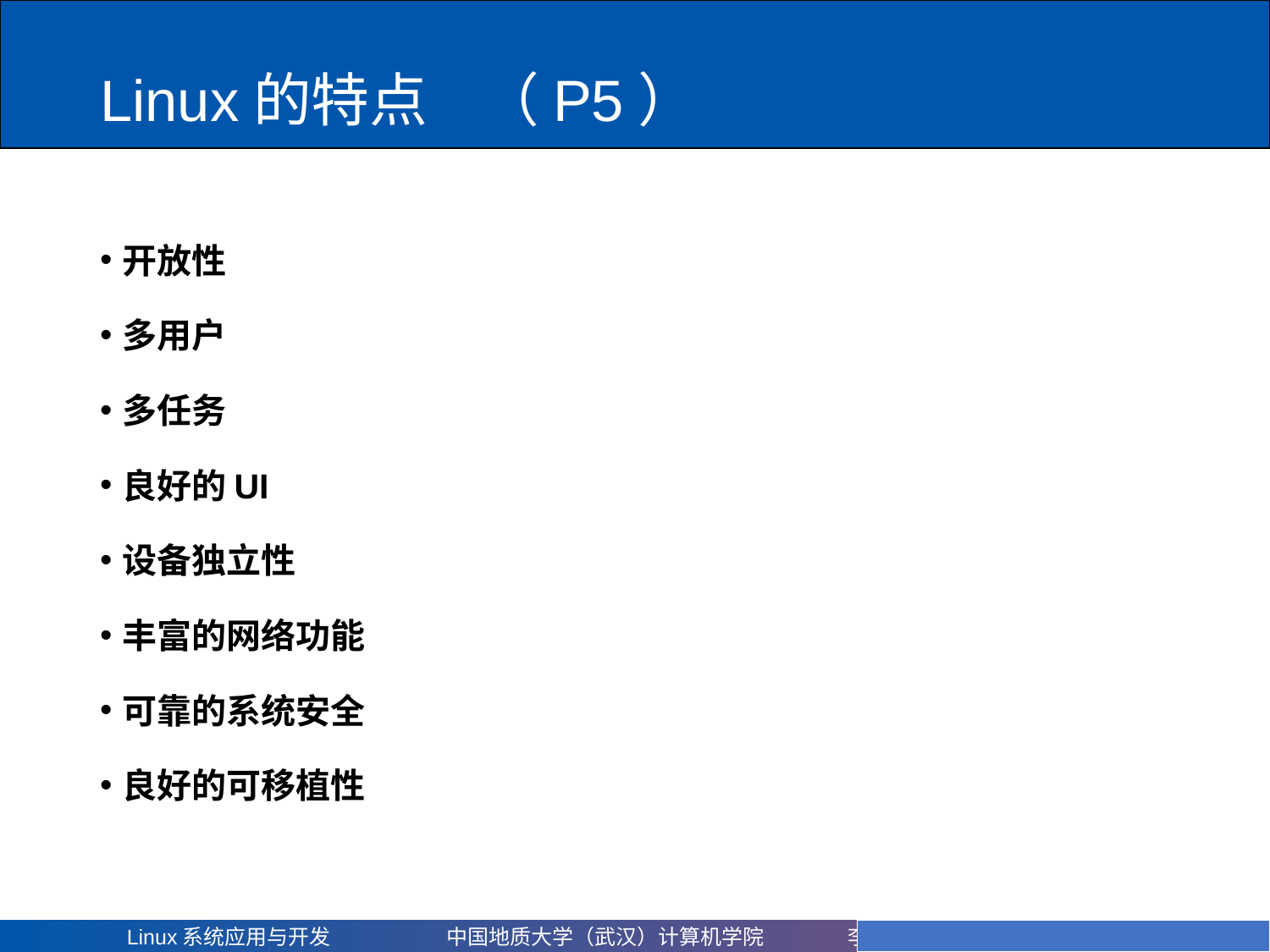

# Linux的特点	（P5）
开放性
多用户
多任务
良好的UI
设备独立性
丰富的网络功能
可靠的系统安全
良好的可移植性